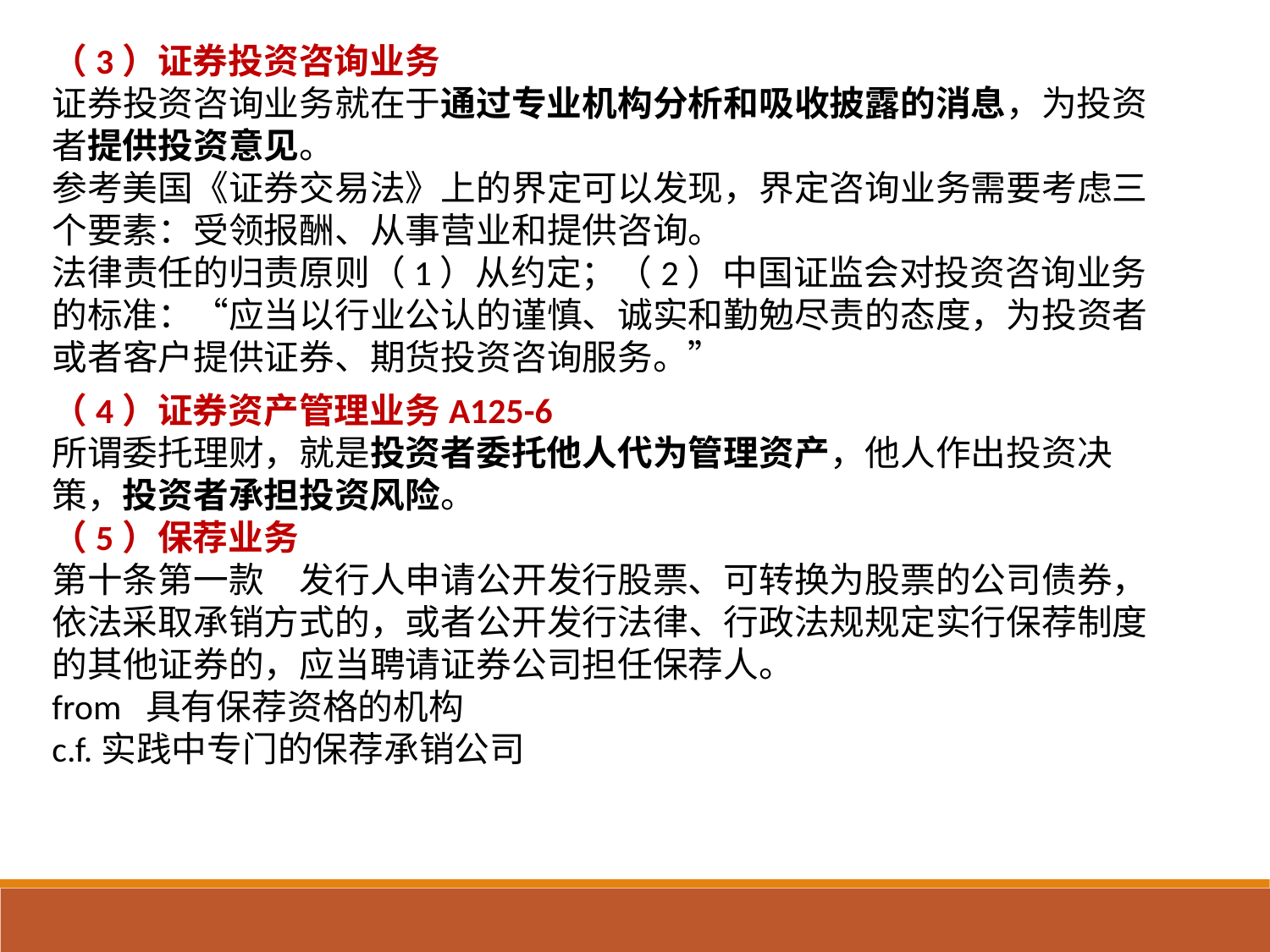

（3）证券投资咨询业务
证券投资咨询业务就在于通过专业机构分析和吸收披露的消息，为投资者提供投资意见。
参考美国《证券交易法》上的界定可以发现，界定咨询业务需要考虑三个要素：受领报酬、从事营业和提供咨询。
法律责任的归责原则（1）从约定；（2）中国证监会对投资咨询业务的标准：“应当以行业公认的谨慎、诚实和勤勉尽责的态度，为投资者或者客户提供证券、期货投资咨询服务。”
（4）证券资产管理业务A125-6
所谓委托理财，就是投资者委托他人代为管理资产，他人作出投资决策，投资者承担投资风险。
（5）保荐业务
第十条第一款　发行人申请公开发行股票、可转换为股票的公司债券，依法采取承销方式的，或者公开发行法律、行政法规规定实行保荐制度的其他证券的，应当聘请证券公司担任保荐人。
from  具有保荐资格的机构
c.f.实践中专门的保荐承销公司